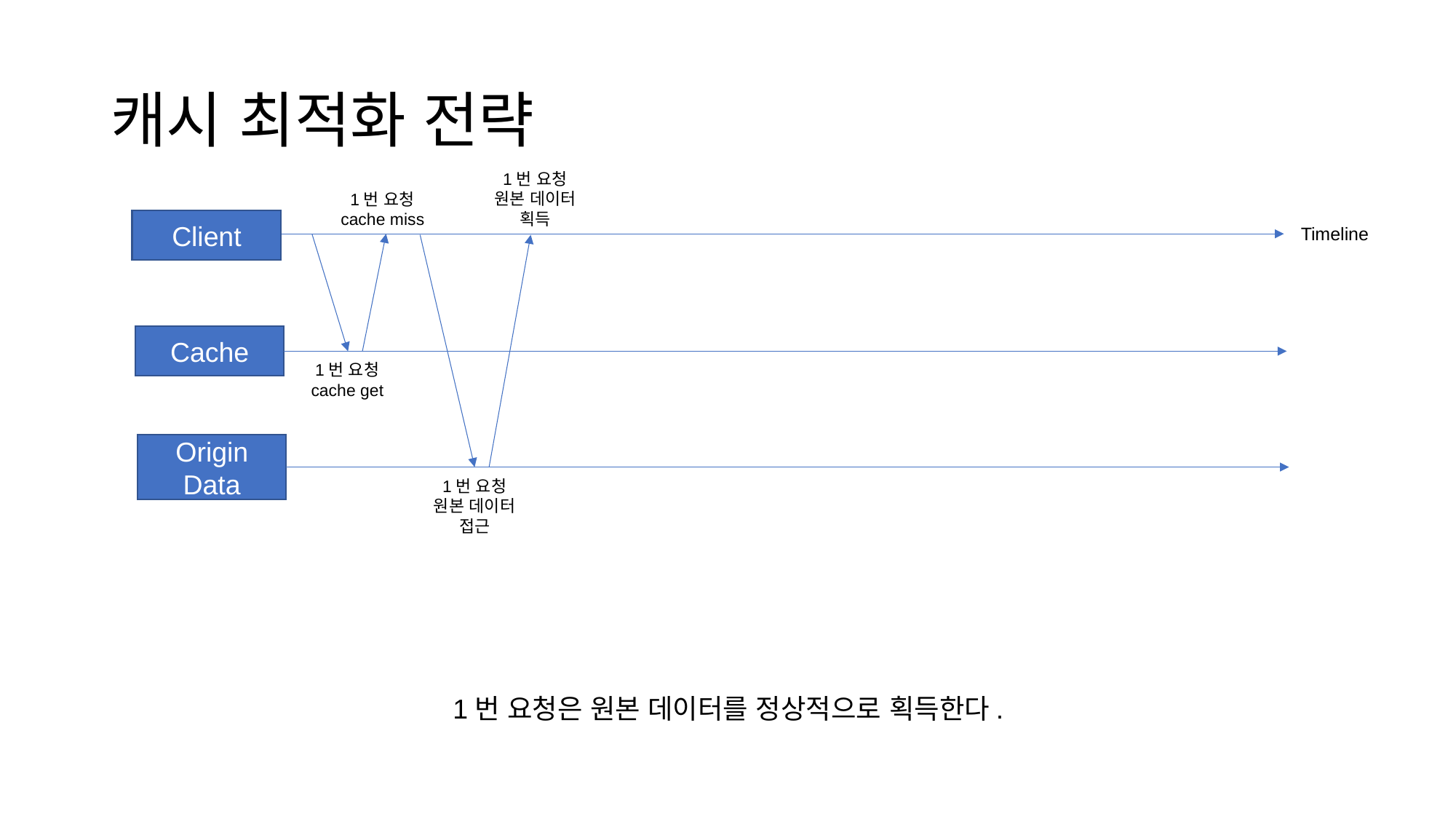

# 캐시 최적화 전략
1번 요청
원본 데이터
획득
1번 요청
cache miss
Client
Timeline
Cache
1번 요청
cache get
Origin Data
1번 요청
원본 데이터
접근
1번 요청은 원본 데이터를 정상적으로 획득한다.